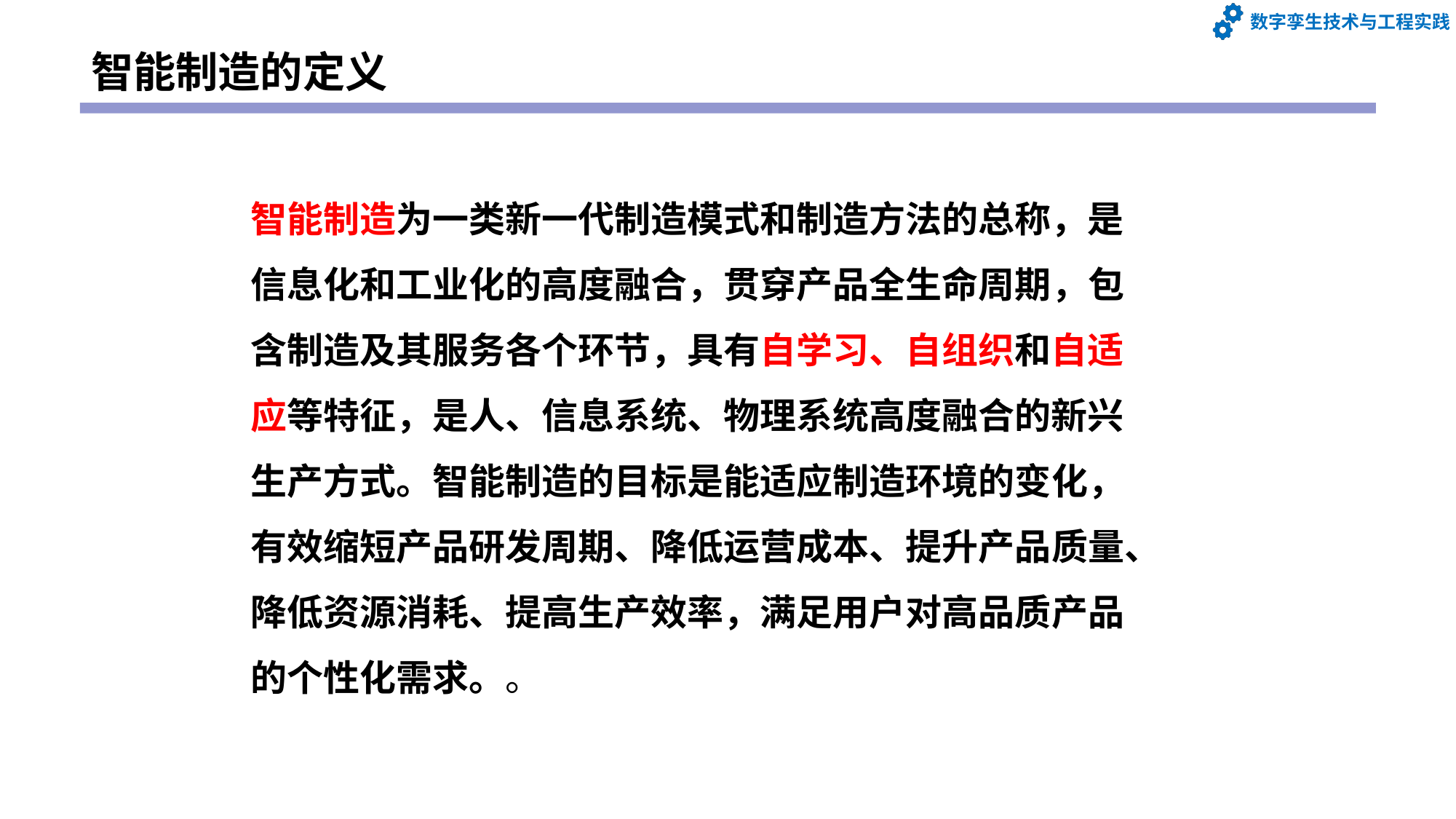

# 智能制造的定义
智能制造为一类新一代制造模式和制造方法的总称，是信息化和工业化的高度融合，贯穿产品全生命周期，包含制造及其服务各个环节，具有自学习、自组织和自适应等特征，是人、信息系统、物理系统高度融合的新兴生产方式。智能制造的目标是能适应制造环境的变化，有效缩短产品研发周期、降低运营成本、提升产品质量、降低资源消耗、提高生产效率，满足用户对高品质产品的个性化需求。。
7